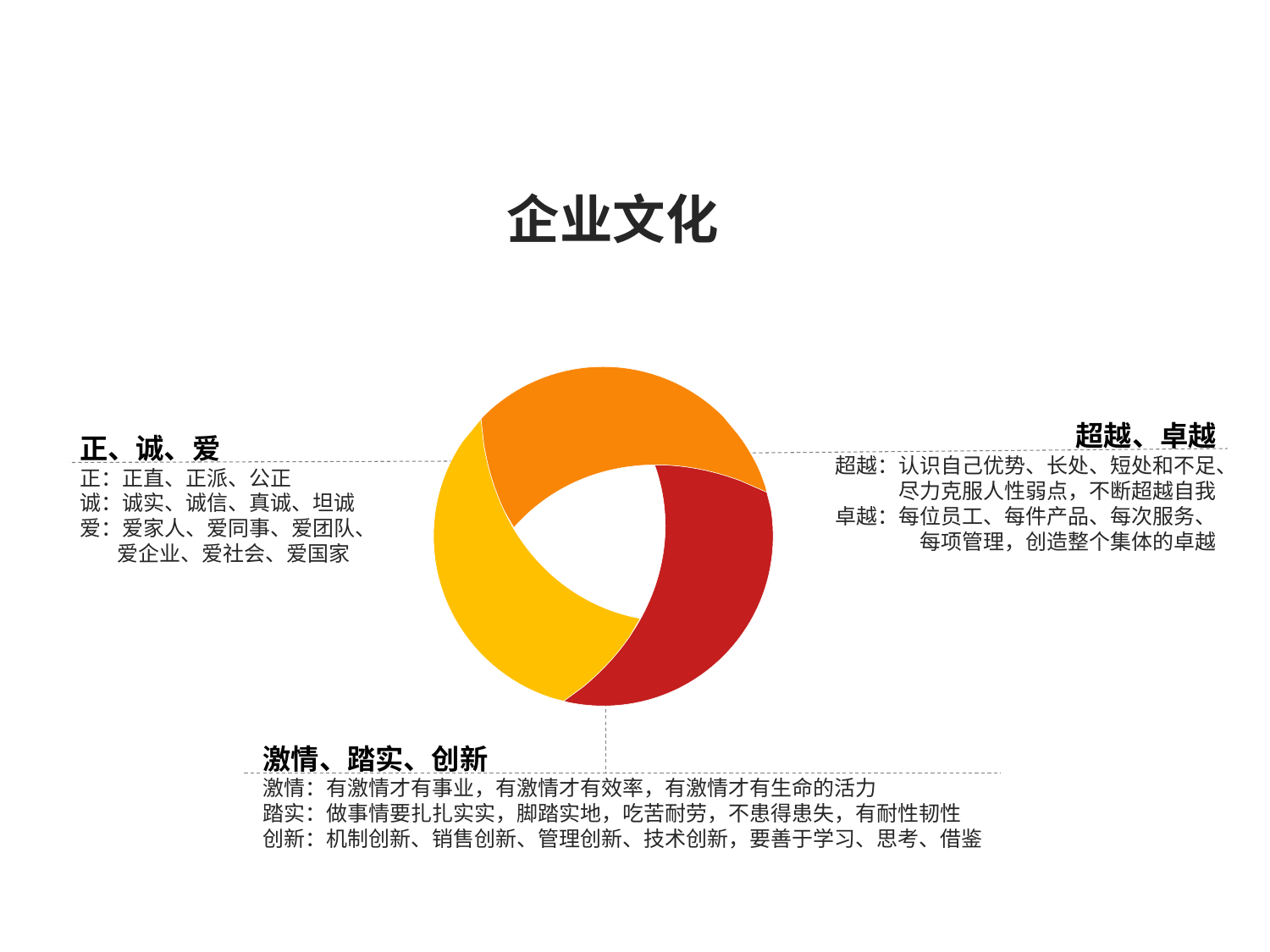

企业文化

超越、卓越
超越：认识自己优势、长处、短处和不足、尽力克服人性弱点，不断超越自我
卓越：每位员工、每件产品、每次服务、
           每项管理，创造整个集体的卓越
正、诚、爱
正：正直、正派、公正
诚：诚实、诚信、真诚、坦诚
爱：爱家人、爱同事、爱团队、
       爱企业、爱社会、爱国家

激情、踏实、创新
激情：有激情才有事业，有激情才有效率，有激情才有生命的活力
踏实：做事情要扎扎实实，脚踏实地，吃苦耐劳，不患得患失，有耐性韧性
创新：机制创新、销售创新、管理创新、技术创新，要善于学习、思考、借鉴